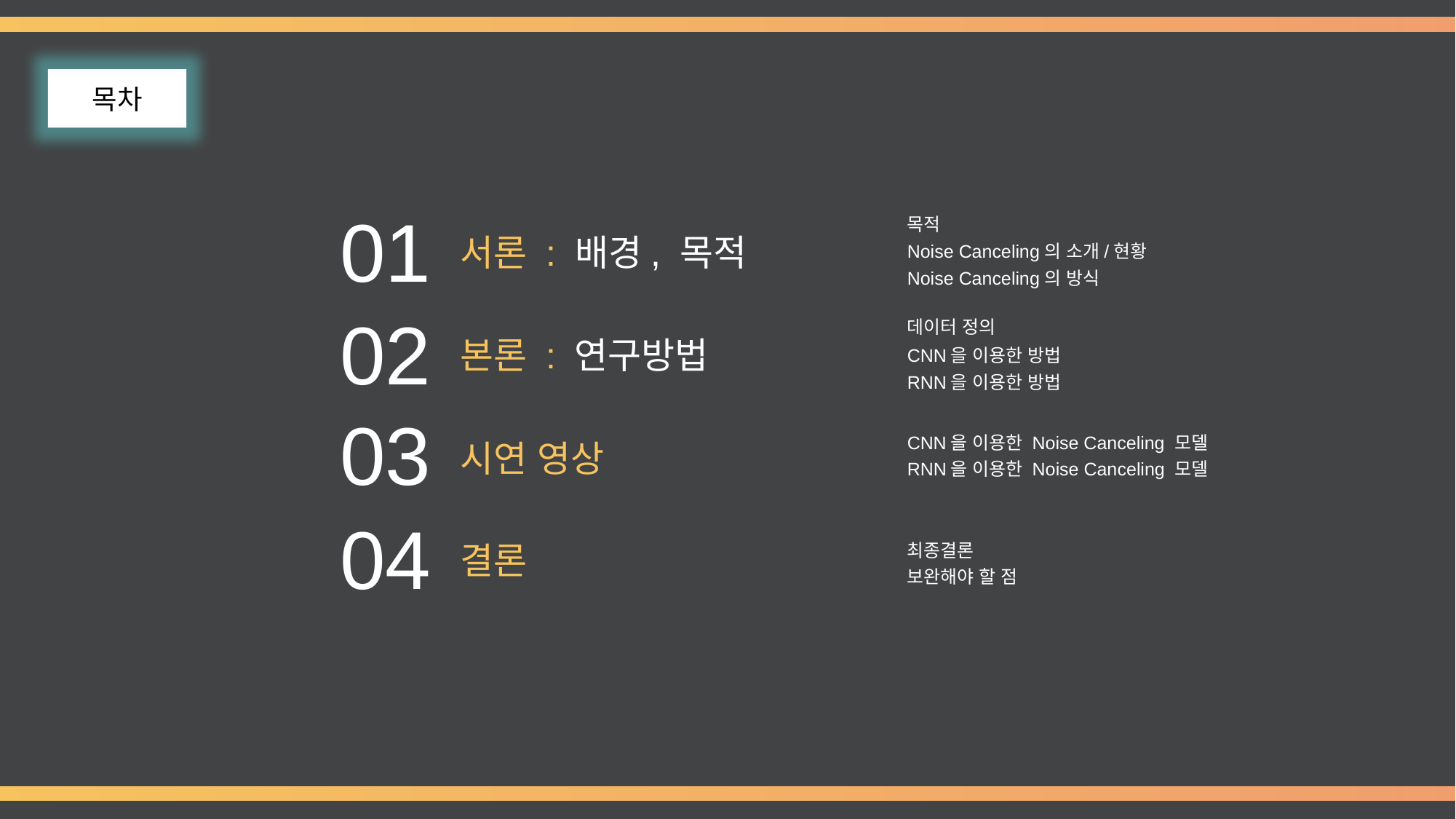

목차
01
목적
서론 : 배경, 목적
Noise Canceling의 소개/현황
Noise Canceling의 방식
02
데이터 정의
본론 : 연구방법
CNN을 이용한 방법
RNN을 이용한 방법
03
CNN을 이용한 Noise Canceling 모델
시연 영상
RNN을 이용한 Noise Canceling 모델
04
결론
최종결론
보완해야 할 점